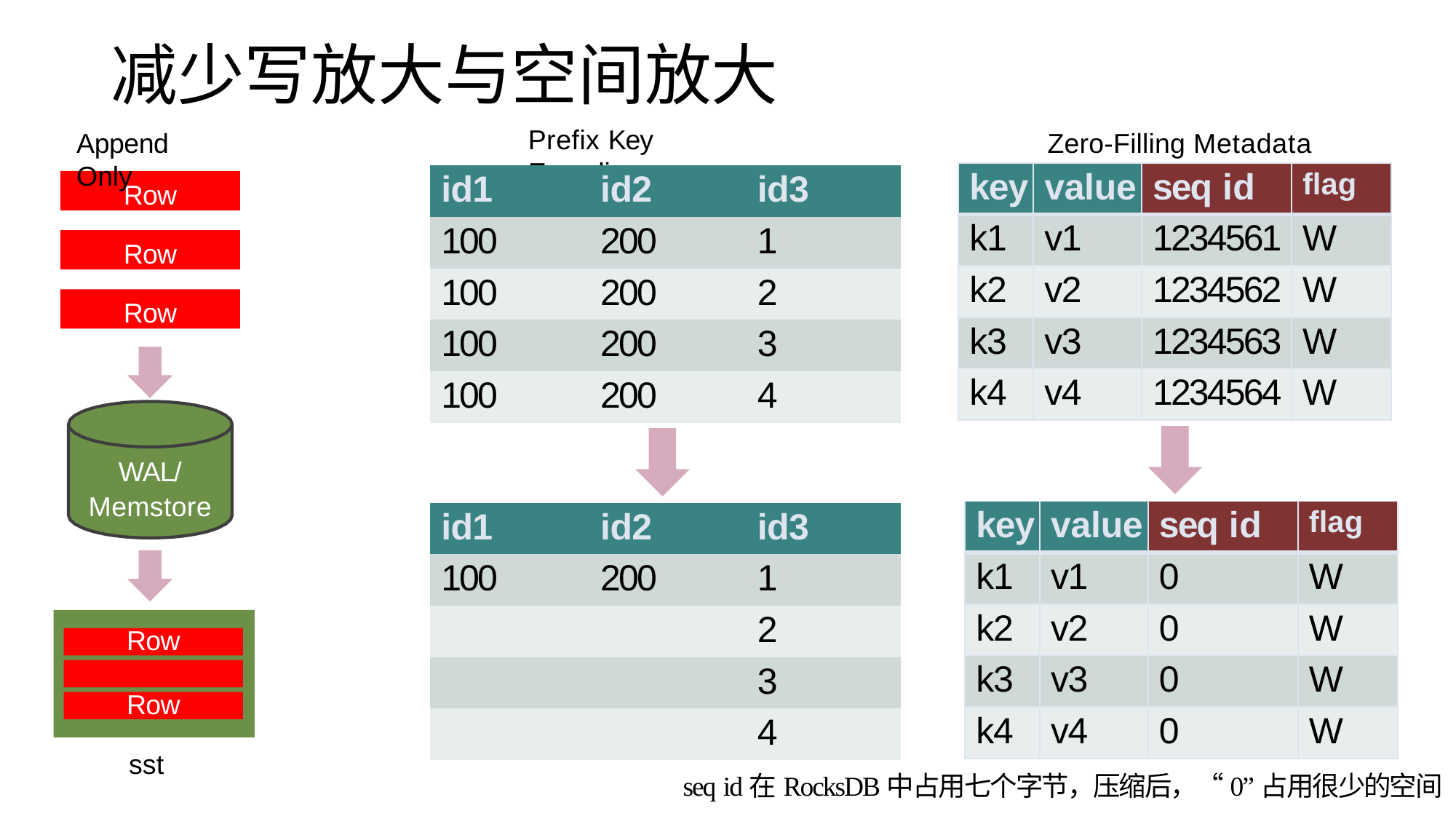

# 减少写放大与空间放大
Prefix Key     Encoding
Append Only
Zero-Filling Metadata
| key | value | seq id | flag |
| --- | --- | --- | --- |
| k1 | v1 | 1234561 | W |
| k2 | v2 | 1234562 | W |
| k3 | v3 | 1234563 | W |
| k4 | v4 | 1234564 | W |
| id1 | id2 | id3 |
| --- | --- | --- |
| 100 | 200 | 1 |
| 100 | 200 | 2 |
| 100 | 200 | 3 |
| 100 | 200 | 4 |
Row
Row
Row

WAL/
Memstore
| key | value | seq id | flag |
| --- | --- | --- | --- |
| k1 | v1 | 0 | W |
| k2 | v2 | 0 | W |
| k3 | v3 | 0 | W |
| k4 | v4 | 0 | W |
| id1 | id2 | id3 |
| --- | --- | --- |
| 100 | 200 | 1 |
|  |  | 2 |
|  |  | 3 |
|  |  | 4 |

Row  Row  Row
sst
seq id在RocksDB中占用七个字节，压缩后，“0”占用很少的空间